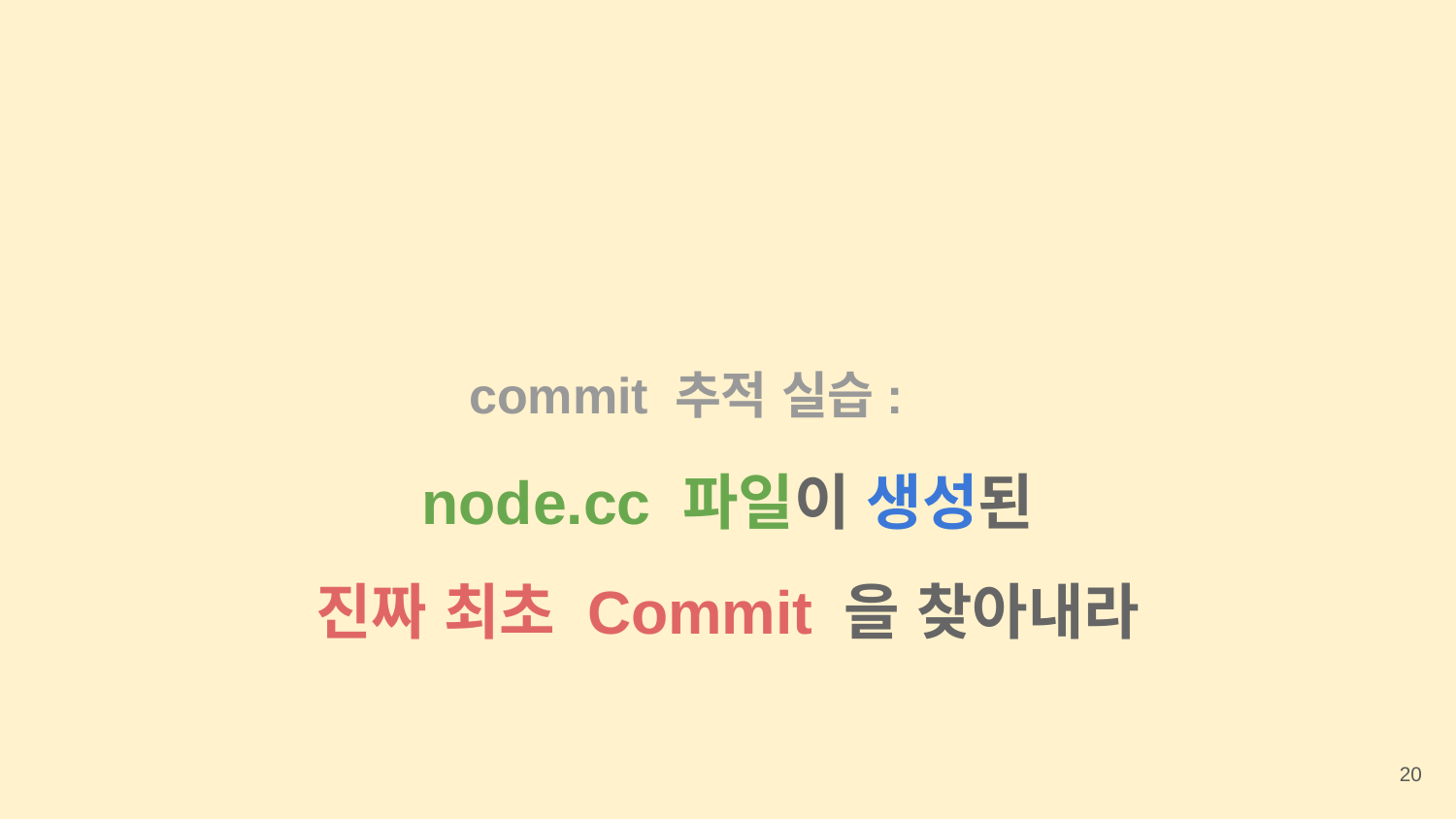

commit 추적 실습:
node.cc 파일이 생성된
진짜 최초 Commit 을 찾아내라

20